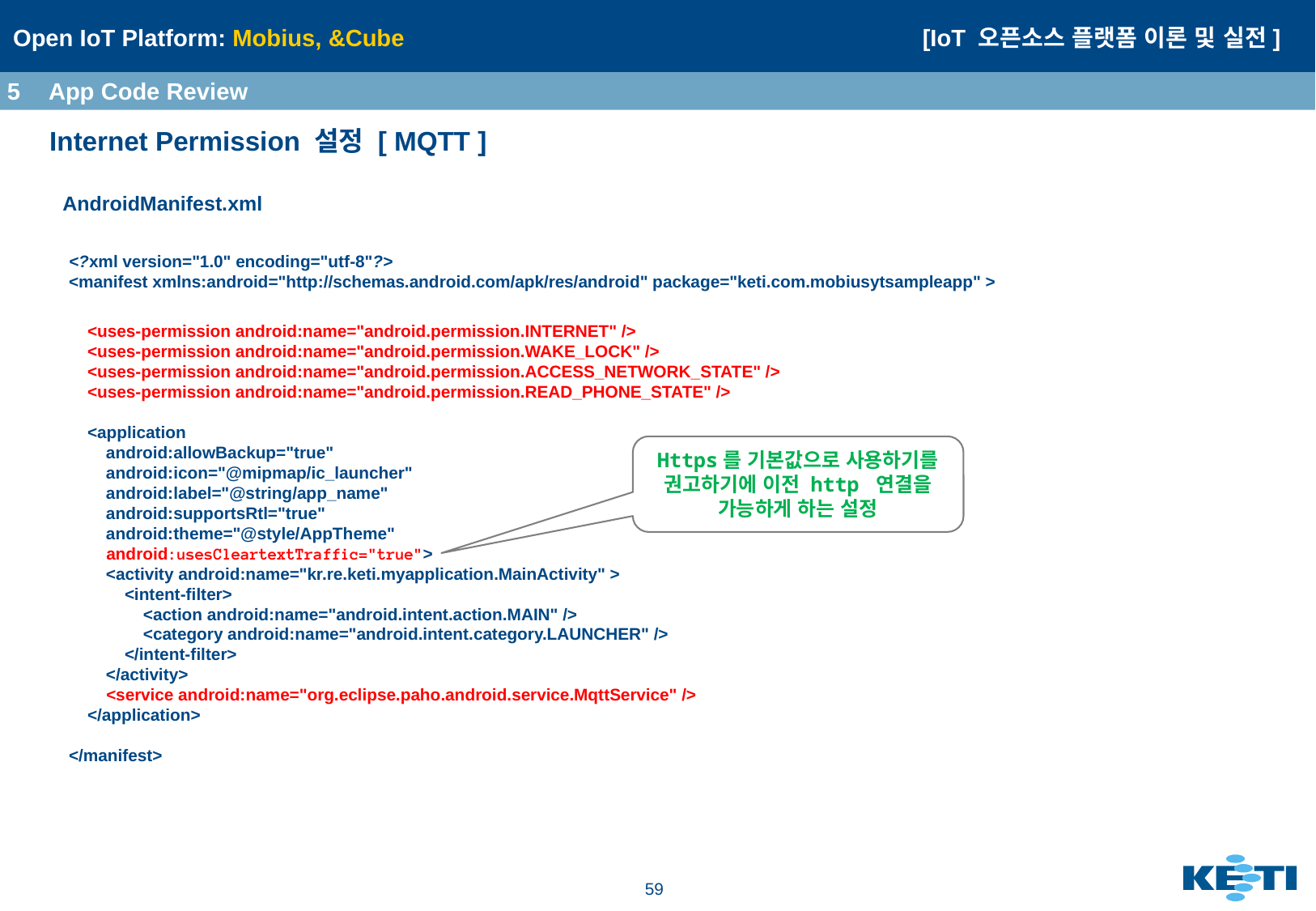

5	App Code Review
# Internet Permission 설정 [ MQTT ]
AndroidManifest.xml
<?xml version="1.0" encoding="utf-8"?>
<manifest xmlns:android="http://schemas.android.com/apk/res/android" package="keti.com.mobiusytsampleapp" >
    <uses-permission android:name="android.permission.INTERNET" />
    <uses-permission android:name="android.permission.WAKE_LOCK" />
    <uses-permission android:name="android.permission.ACCESS_NETWORK_STATE" />
    <uses-permission android:name="android.permission.READ_PHONE_STATE" />
    <application
        android:allowBackup="true"
        android:icon="@mipmap/ic_launcher"
        android:label="@string/app_name"
        android:supportsRtl="true"
        android:theme="@style/AppTheme"
        android:usesCleartextTraffic="true">
        <activity android:name="kr.re.keti.myapplication.MainActivity" >
            <intent-filter>
                <action android:name="android.intent.action.MAIN" />
                <category android:name="android.intent.category.LAUNCHER" />
            </intent-filter>
        </activity>
        <service android:name="org.eclipse.paho.android.service.MqttService" />
    </application>
</manifest>
Https를 기본값으로 사용하기를 권고하기에 이전 http 연결을 가능하게 하는 설정